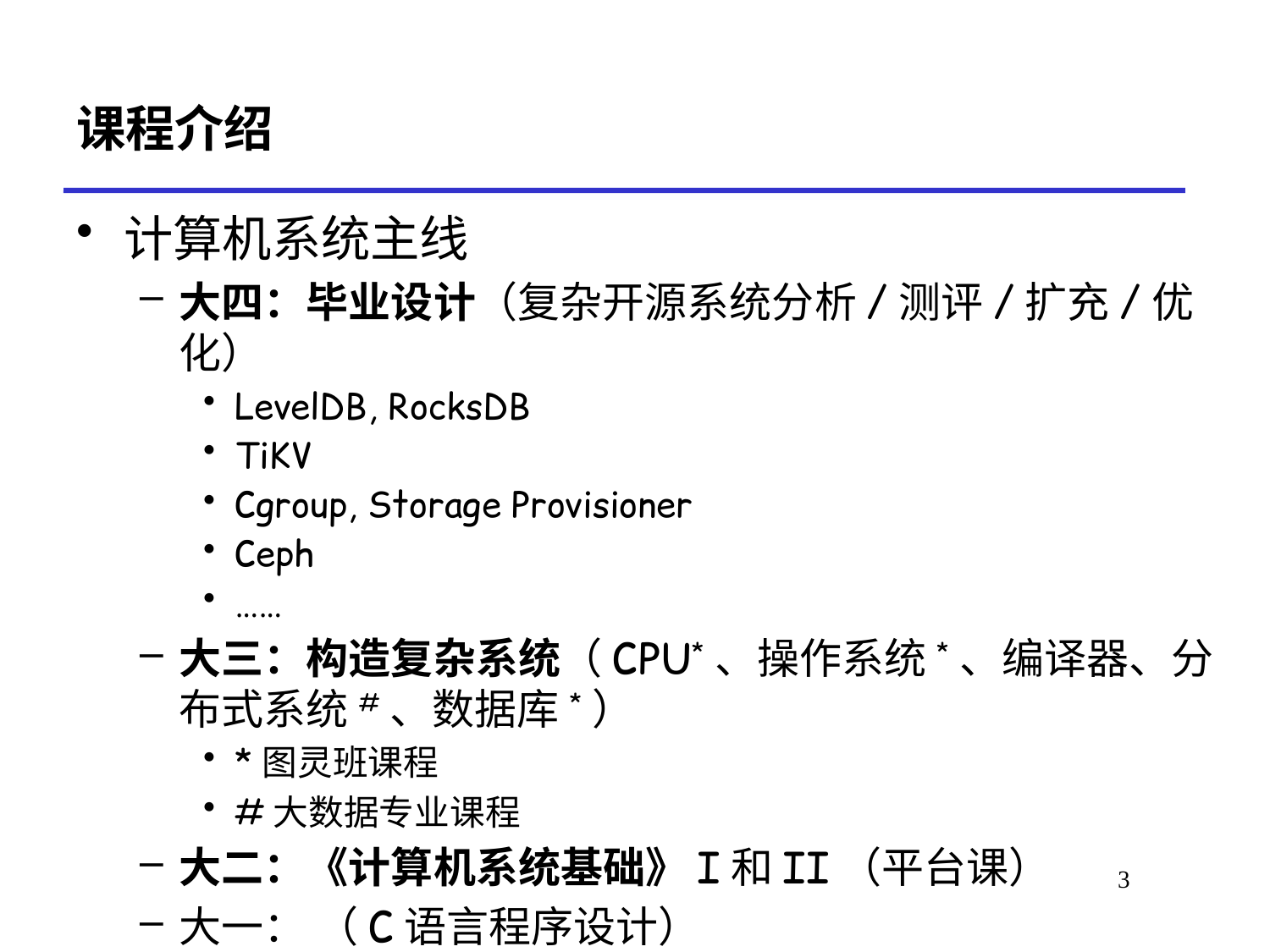

# 课程介绍
计算机系统主线
大四：毕业设计（复杂开源系统分析/测评/扩充/优化）
LevelDB, RocksDB
TiKV
Cgroup, Storage Provisioner
Ceph
……
大三：构造复杂系统（CPU*、操作系统*、编译器、分布式系统#、数据库*）
*图灵班课程
#大数据专业课程
大二：《计算机系统基础》I和II（平台课）
大一： （C语言程序设计）
3